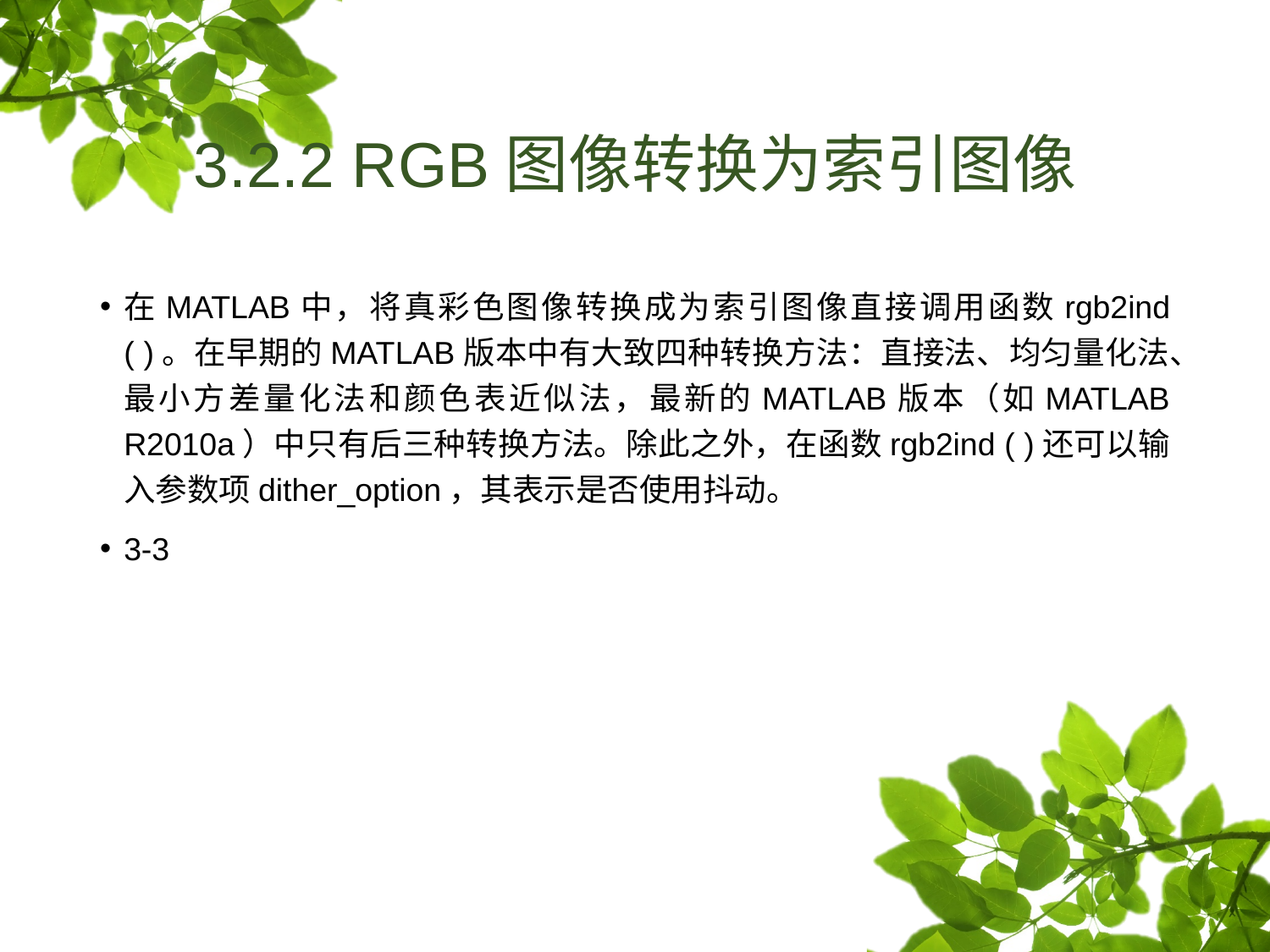

# 3.2.2 RGB图像转换为索引图像
在MATLAB中，将真彩色图像转换成为索引图像直接调用函数rgb2ind ( )。在早期的MATLAB版本中有大致四种转换方法：直接法、均匀量化法、最小方差量化法和颜色表近似法，最新的MATLAB版本（如MATLAB R2010a）中只有后三种转换方法。除此之外，在函数rgb2ind ( )还可以输入参数项dither_option，其表示是否使用抖动。
3-3